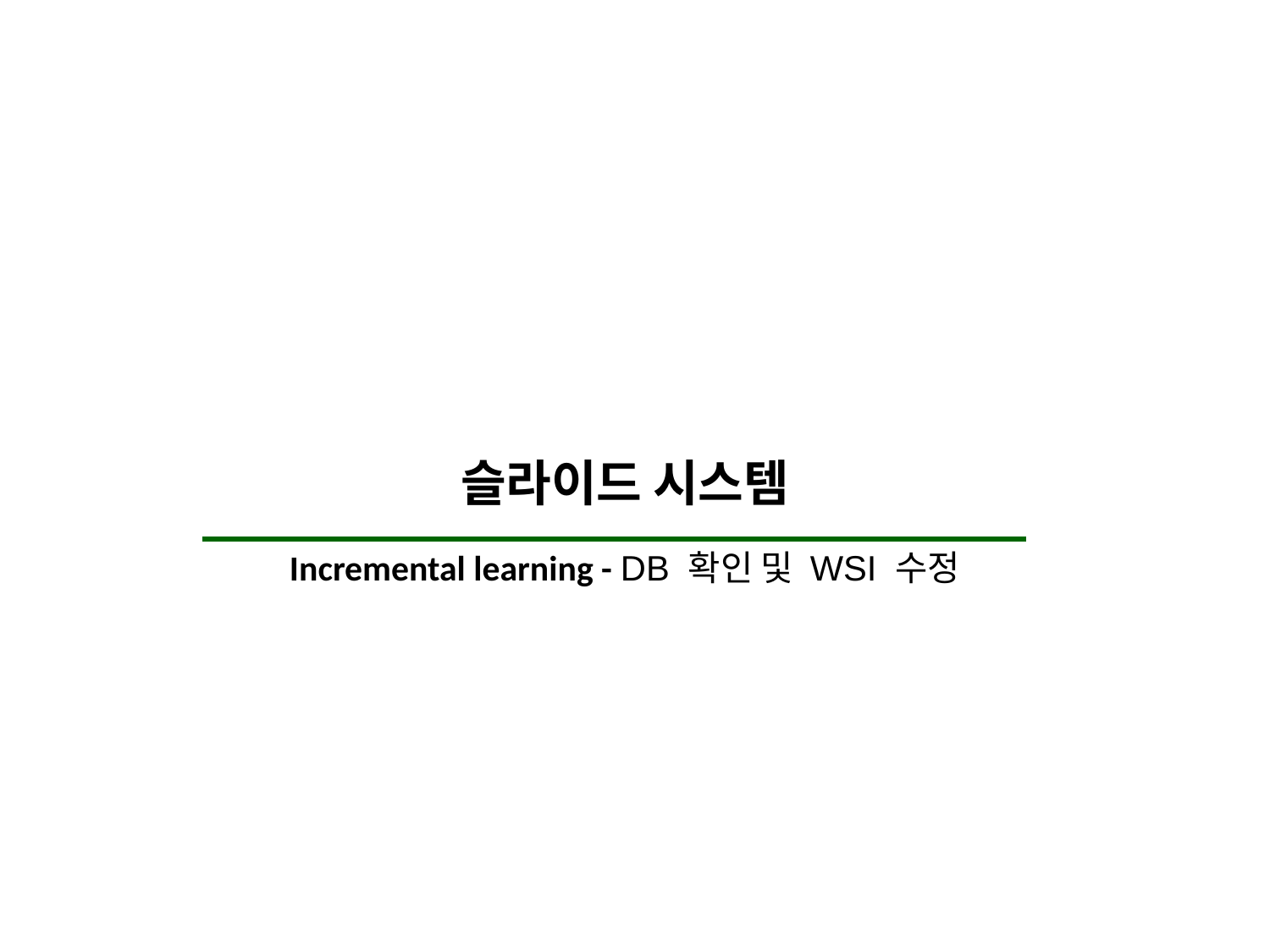

슬라이드 시스템
Incremental learning - DB 확인 및 WSI 수정